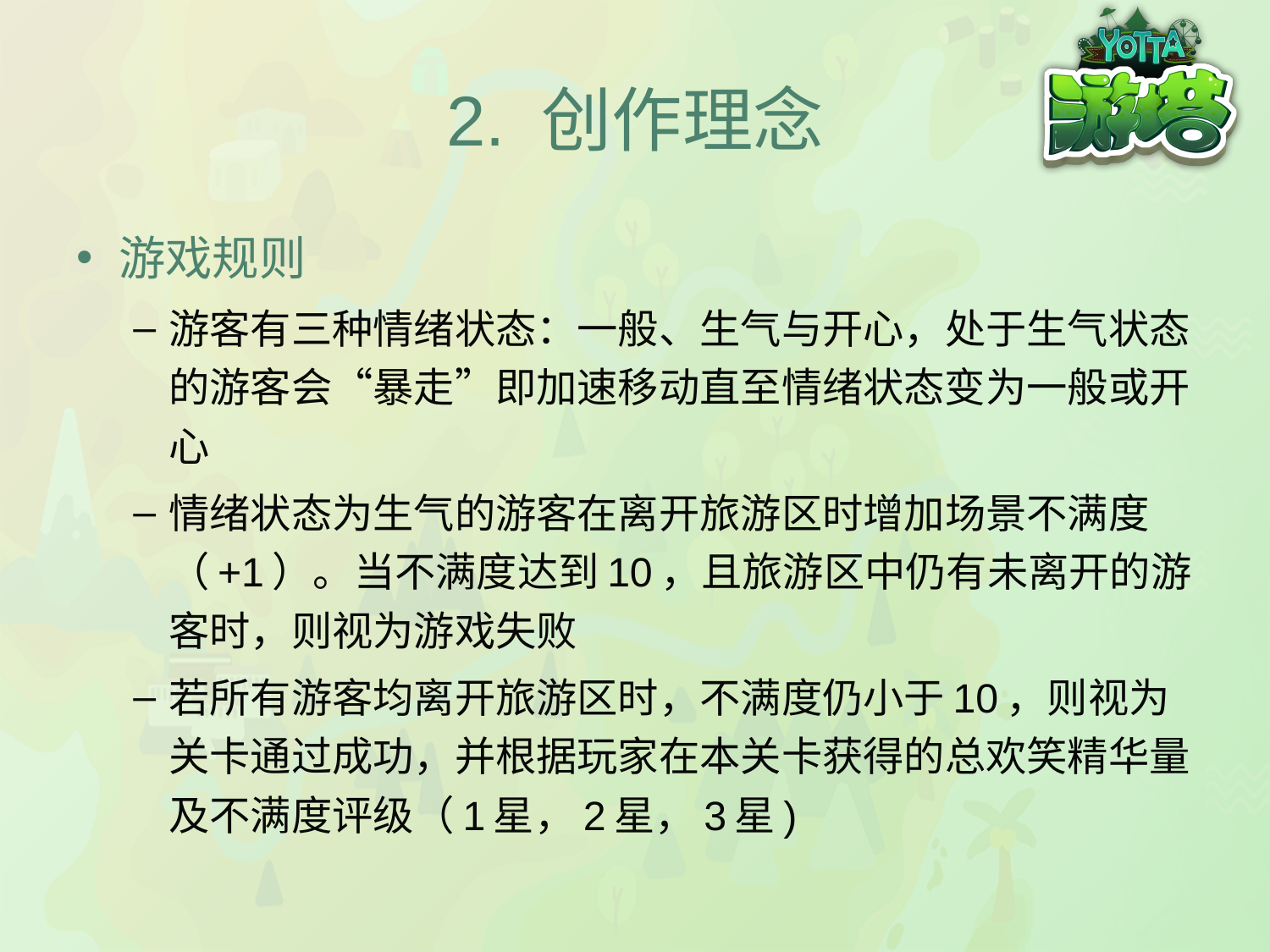

# 2. 创作理念
游戏规则
游客有三种情绪状态：一般、生气与开心，处于生气状态的游客会“暴走”即加速移动直至情绪状态变为一般或开心
情绪状态为生气的游客在离开旅游区时增加场景不满度（+1）。当不满度达到10，且旅游区中仍有未离开的游客时，则视为游戏失败
若所有游客均离开旅游区时，不满度仍小于10，则视为关卡通过成功，并根据玩家在本关卡获得的总欢笑精华量及不满度评级（1星，2星，3星)